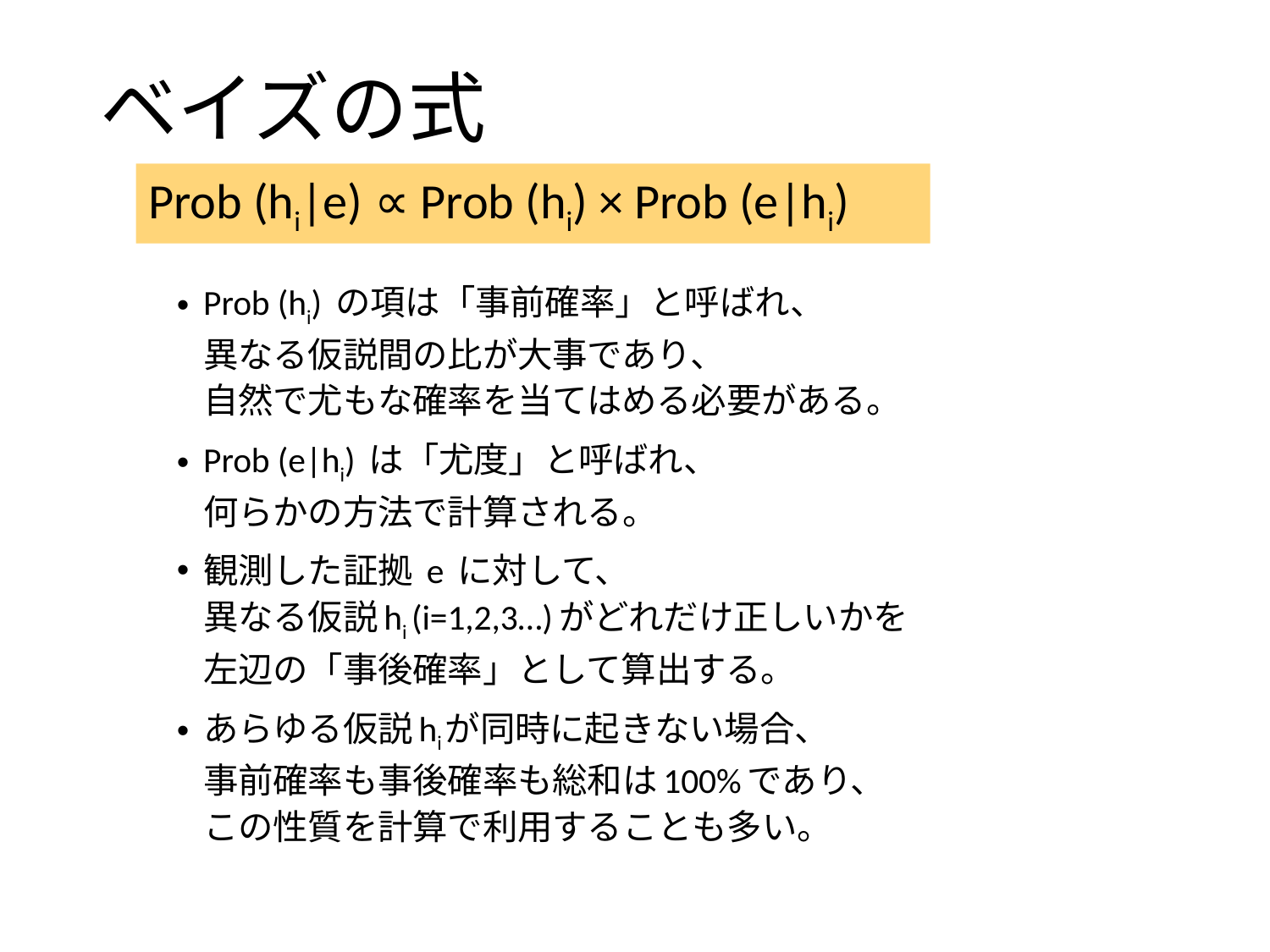

# ベイズの式
Prob (hi|e) ∝ Prob (hi) × Prob (e|hi)
Prob (hi) の項は「事前確率」と呼ばれ、
異なる仮説間の比が大事であり、
自然で尤もな確率を当てはめる必要がある。
Prob (e|hi) は「尤度」と呼ばれ、
何らかの方法で計算される。
観測した証拠 e に対して、
異なる仮説hi (i=1,2,3…)がどれだけ正しいかを
左辺の「事後確率」として算出する。
あらゆる仮説hiが同時に起きない場合、
事前確率も事後確率も総和は100%であり、
この性質を計算で利用することも多い。